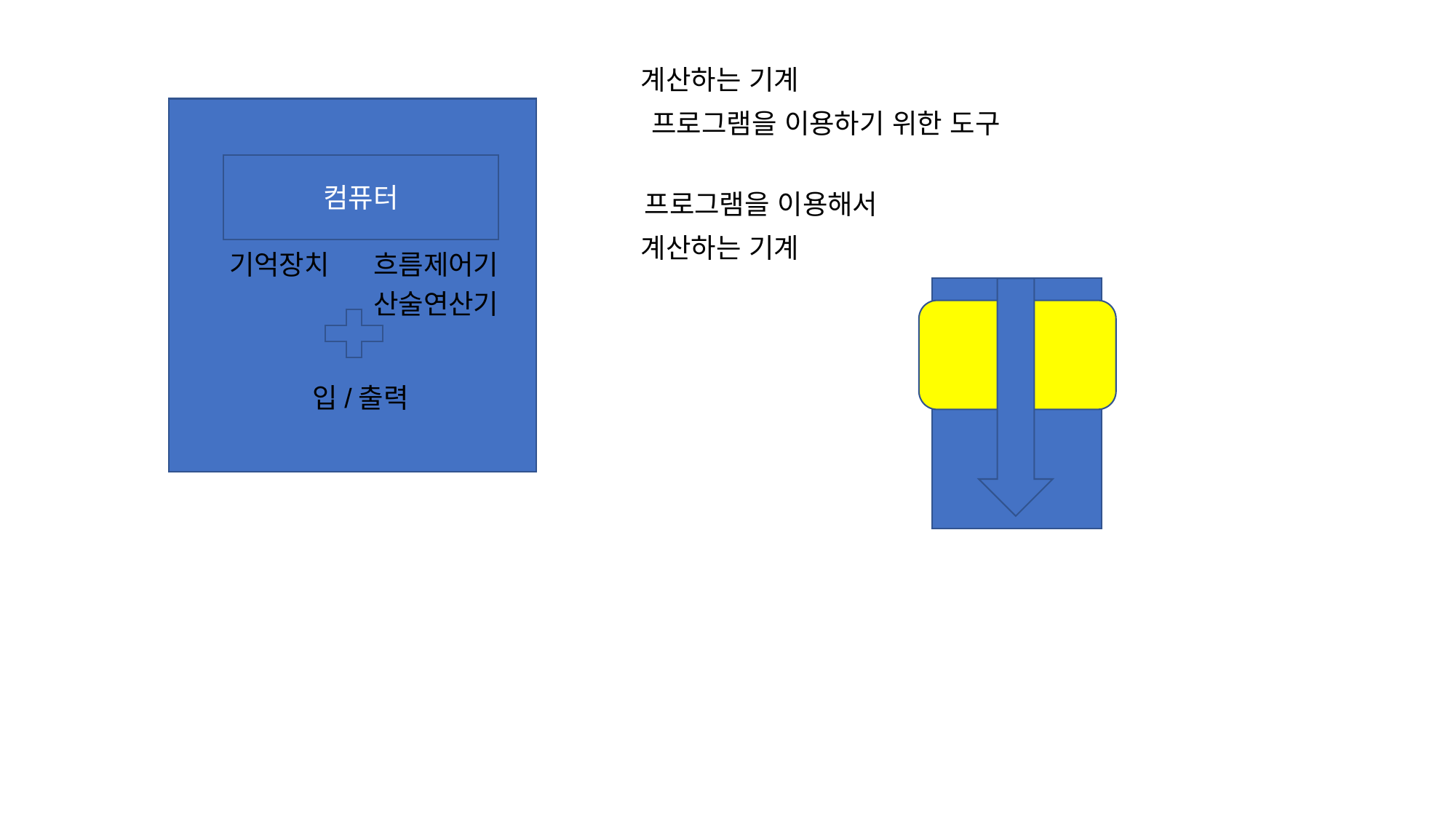

계산하는 기계

프로그램을 이용하기 위한 도구
컴퓨터
프로그램을 이용해서
계산하는 기계
기억장치
흐름제어기

산술연산기

입/출력